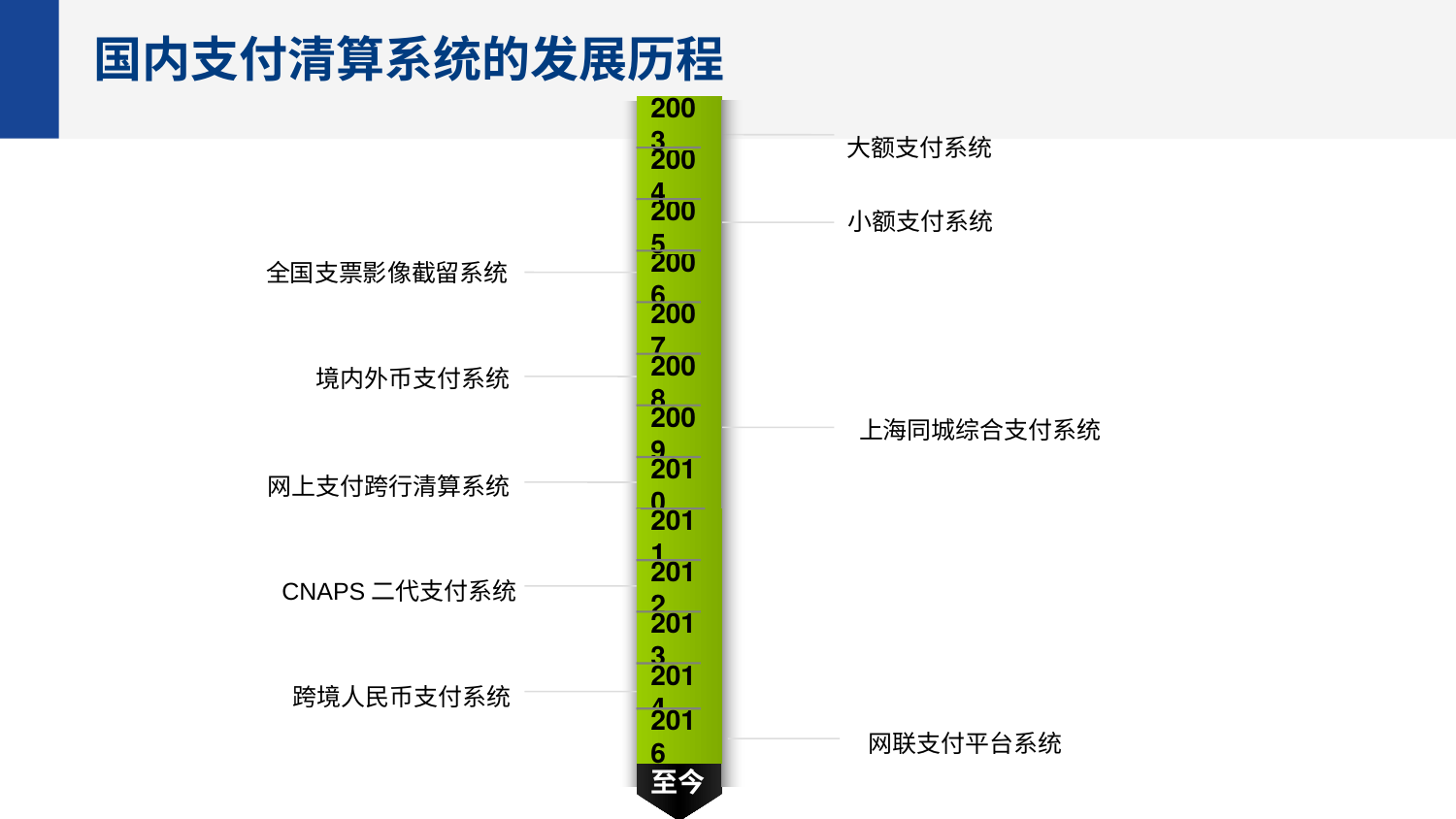

# 国内支付清算系统的发展历程
2003

大额支付系统
2004

2005
小额支付系统

2006
全国支票影像截留系统

2007

2008
境内外币支付系统

2009
上海同城综合支付系统

2010
网上支付跨行清算系统

2011

2012
CNAPS二代支付系统

2013

2014
 跨境人民币支付系统

2016
网联支付平台系统

至今